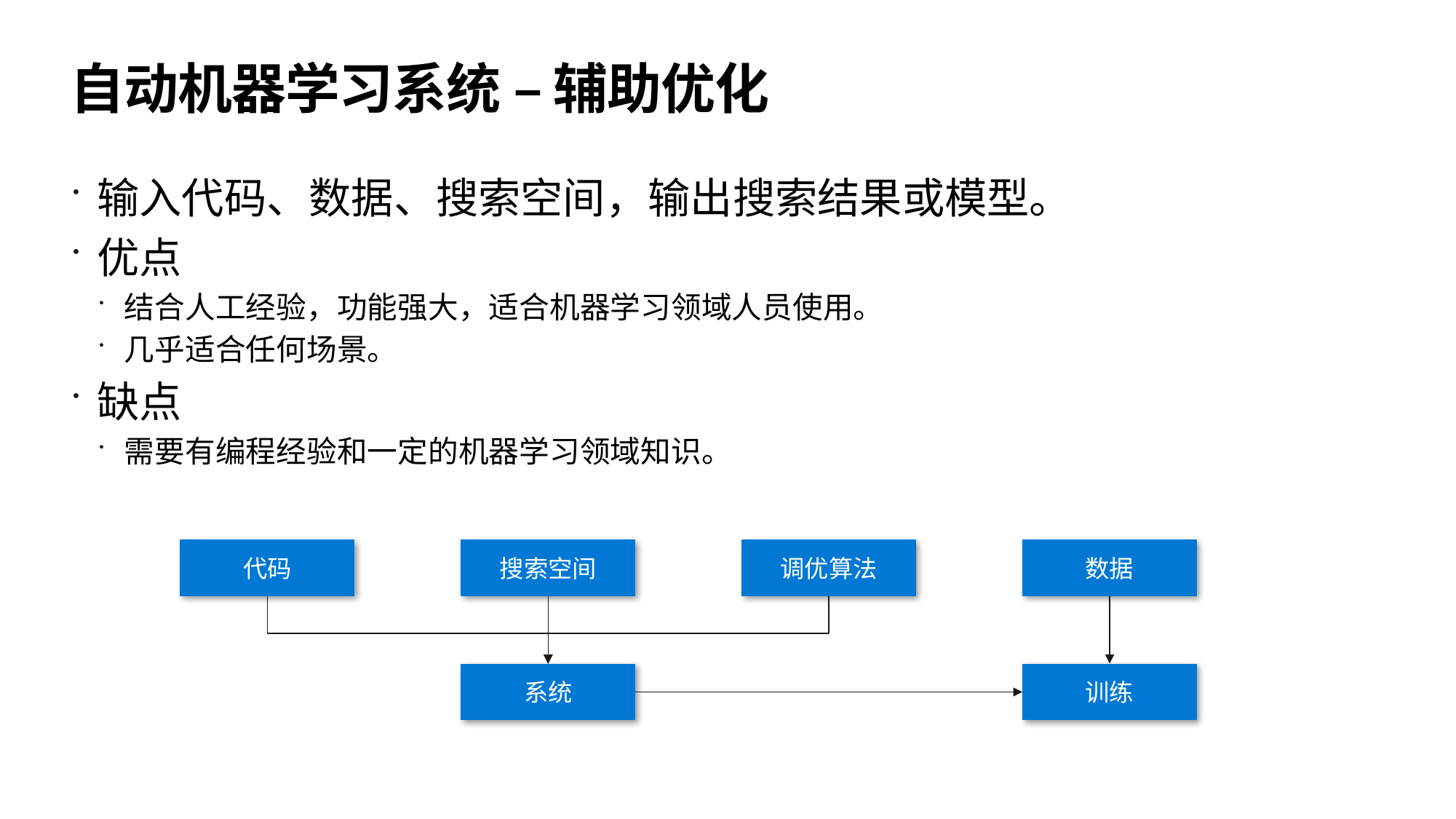

# 自动机器学习系统 – 辅助优化
输入代码、数据、搜索空间，输出搜索结果或模型。
优点
结合人工经验，功能强大，适合机器学习领域人员使用。
几乎适合任何场景。
缺点
需要有编程经验和一定的机器学习领域知识。
代码
搜索空间
调优算法
数据
系统
训练